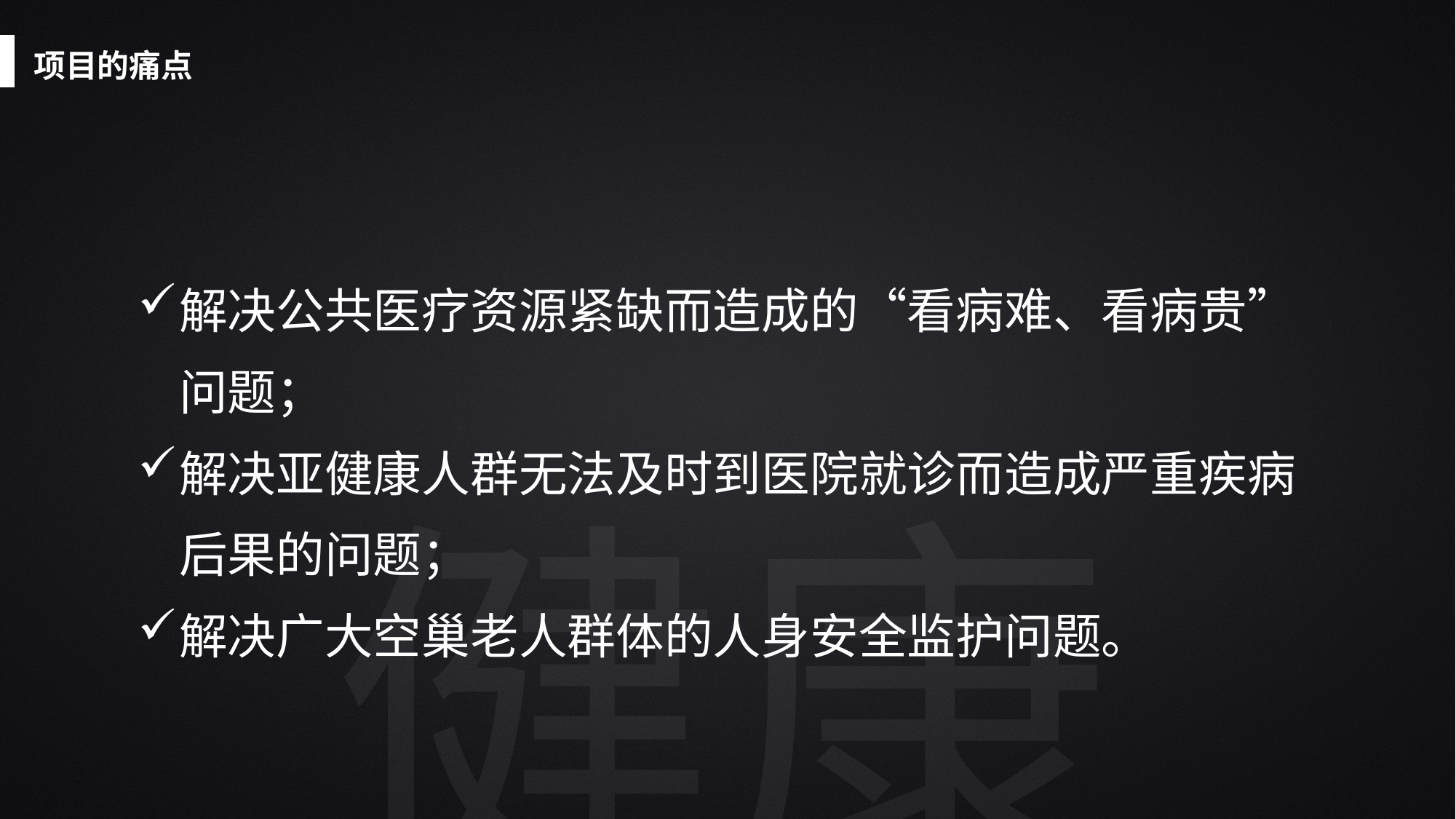

项目的痛点
解决公共医疗资源紧缺而造成的“看病难、看病贵”问题；
解决亚健康人群无法及时到医院就诊而造成严重疾病后果的问题；
解决广大空巢老人群体的人身安全监护问题。
健康